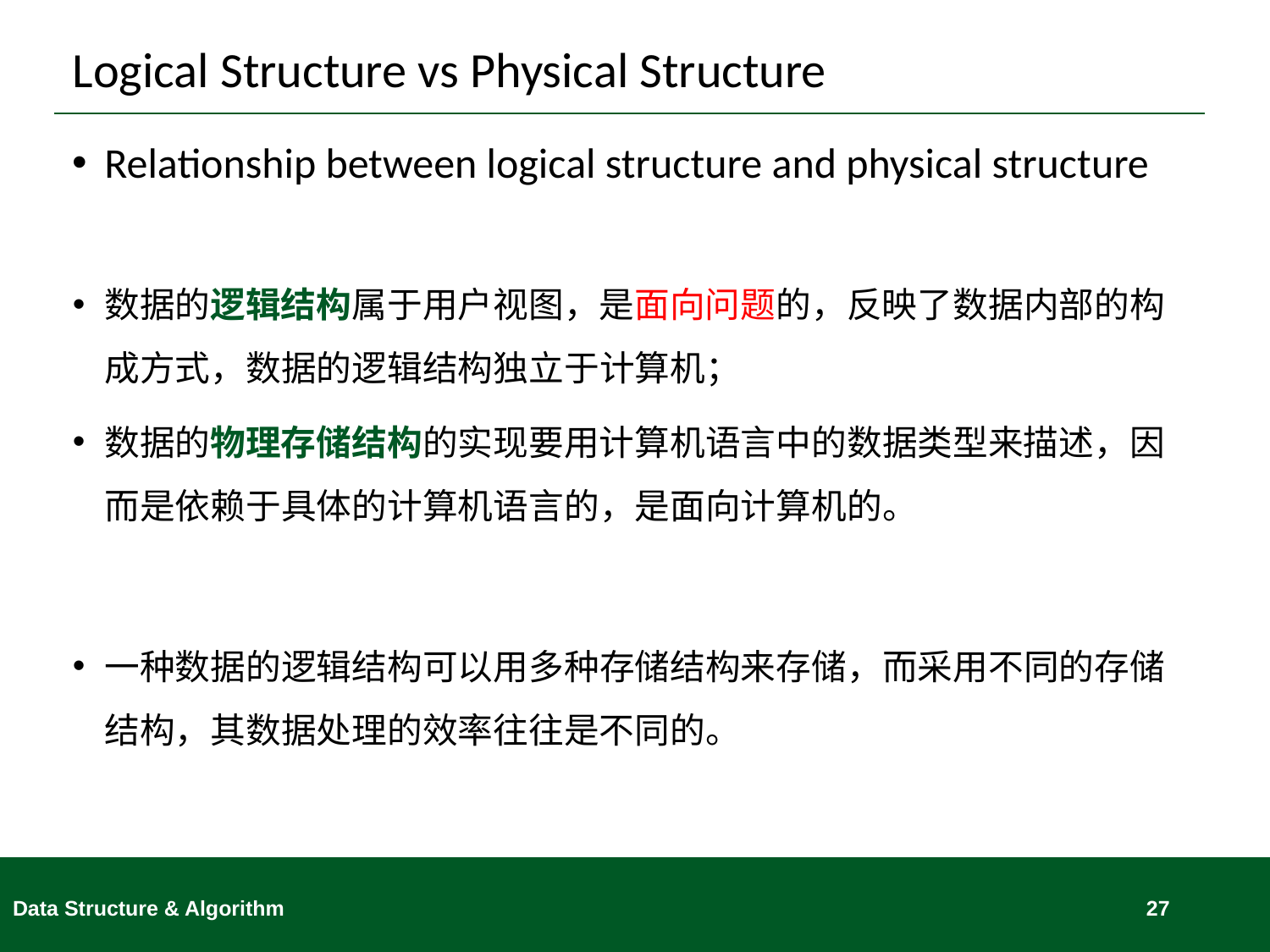

# Logical Structure vs Physical Structure
Relationship between logical structure and physical structure

数据的逻辑结构属于用户视图，是面向问题的，反映了数据内部的构成方式，数据的逻辑结构独立于计算机；
数据的物理存储结构的实现要用计算机语言中的数据类型来描述，因而是依赖于具体的计算机语言的，是面向计算机的。

一种数据的逻辑结构可以用多种存储结构来存储，而采用不同的存储结构，其数据处理的效率往往是不同的。

Data Structure & Algorithm
27